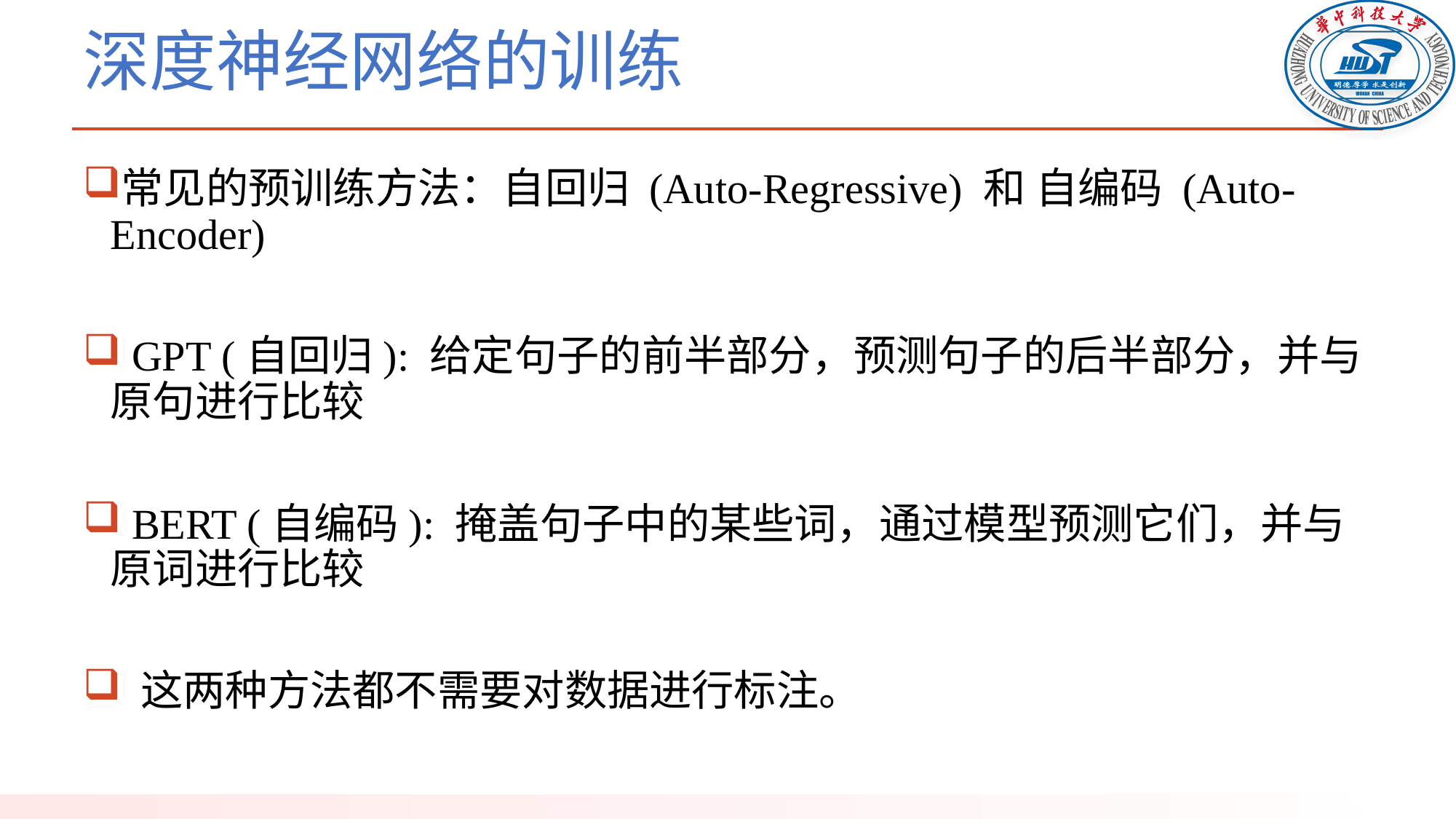

# 深度神经网络的训练
常见的预训练方法：自回归 (Auto-Regressive) 和 自编码 (Auto-Encoder)

 GPT (自回归): 给定句子的前半部分，预测句子的后半部分，并与原句进行比较

 BERT (自编码): 掩盖句子中的某些词，通过模型预测它们，并与原词进行比较

 这两种方法都不需要对数据进行标注。